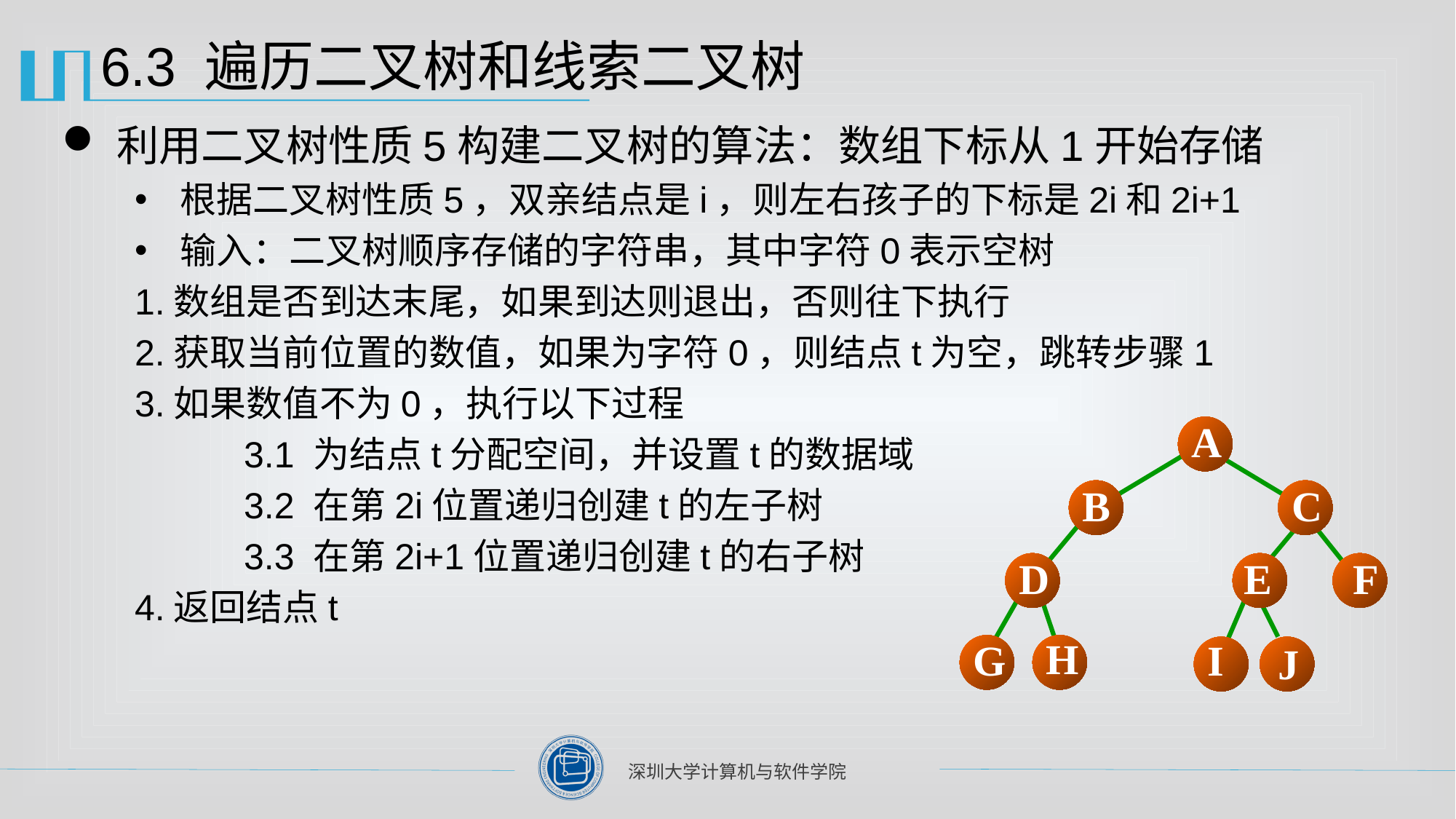

# 6.3 遍历二叉树和线索二叉树
利用二叉树性质5构建二叉树的算法：数组下标从1开始存储
根据二叉树性质5，双亲结点是i，则左右孩子的下标是2i和2i+1
输入：二叉树顺序存储的字符串，其中字符0表示空树
1.数组是否到达末尾，如果到达则退出，否则往下执行
2.获取当前位置的数值，如果为字符0，则结点t为空，跳转步骤1
3.如果数值不为0，执行以下过程
	3.1 为结点t分配空间，并设置t的数据域
	3.2 在第2i位置递归创建t的左子树
	3.3 在第2i+1位置递归创建t的右子树
4.返回结点t

A

B
C

D
E
F

H
G
I
J

9

51